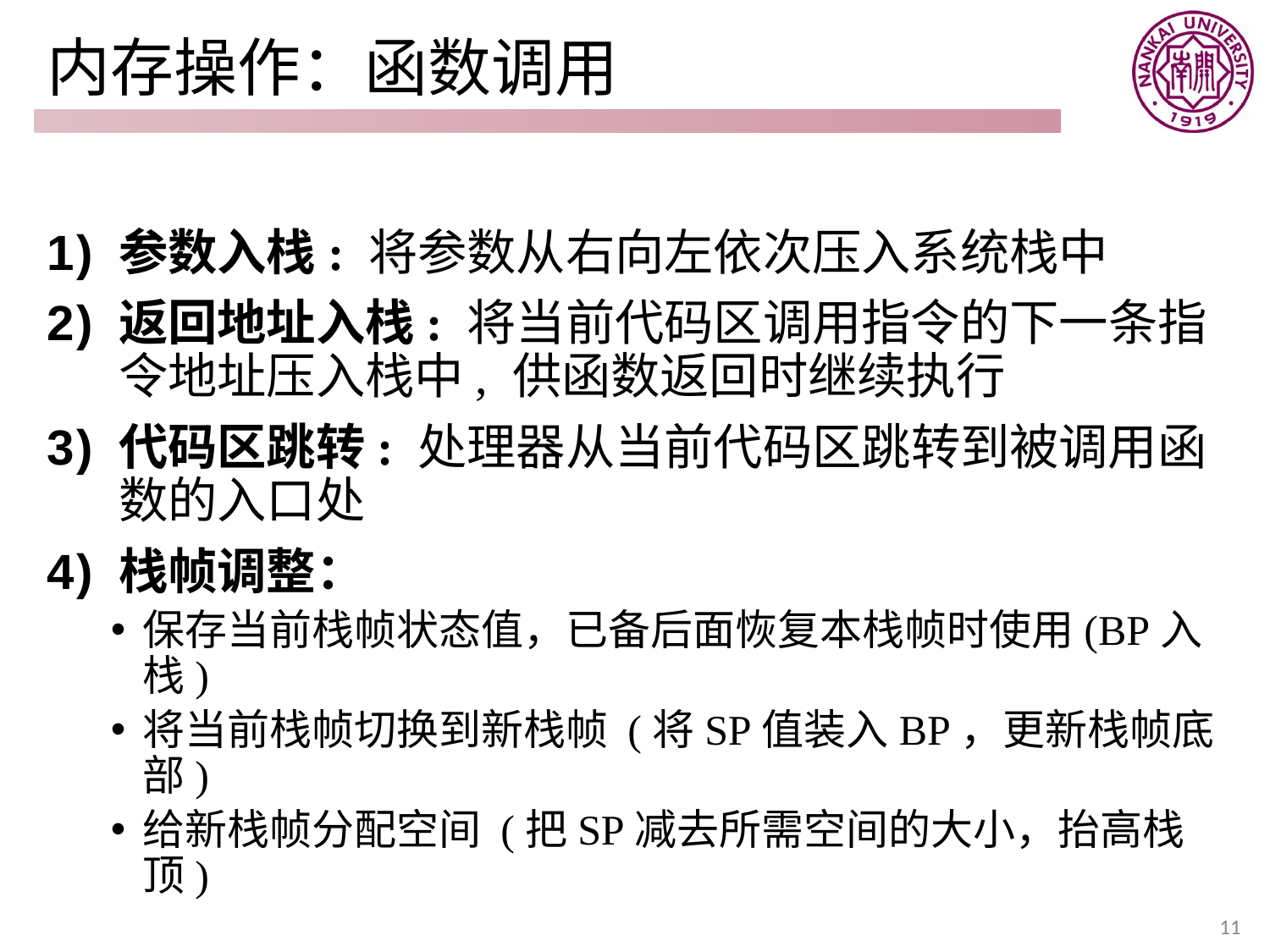

# 内存操作：函数调用
参数入栈: 将参数从右向左依次压入系统栈中
返回地址入栈: 将当前代码区调用指令的下一条指 令地址压入栈中, 供函数返回时继续执行
代码区跳转: 处理器从当前代码区跳转到被调用函数的入口处
栈帧调整：
保存当前栈帧状态值，已备后面恢复本栈帧时使用(BP入栈)
将当前栈帧切换到新栈帧 (将SP值装入BP，更新栈帧底部)
给新栈帧分配空间 (把SP减去所需空间的大小，抬高栈顶)

11